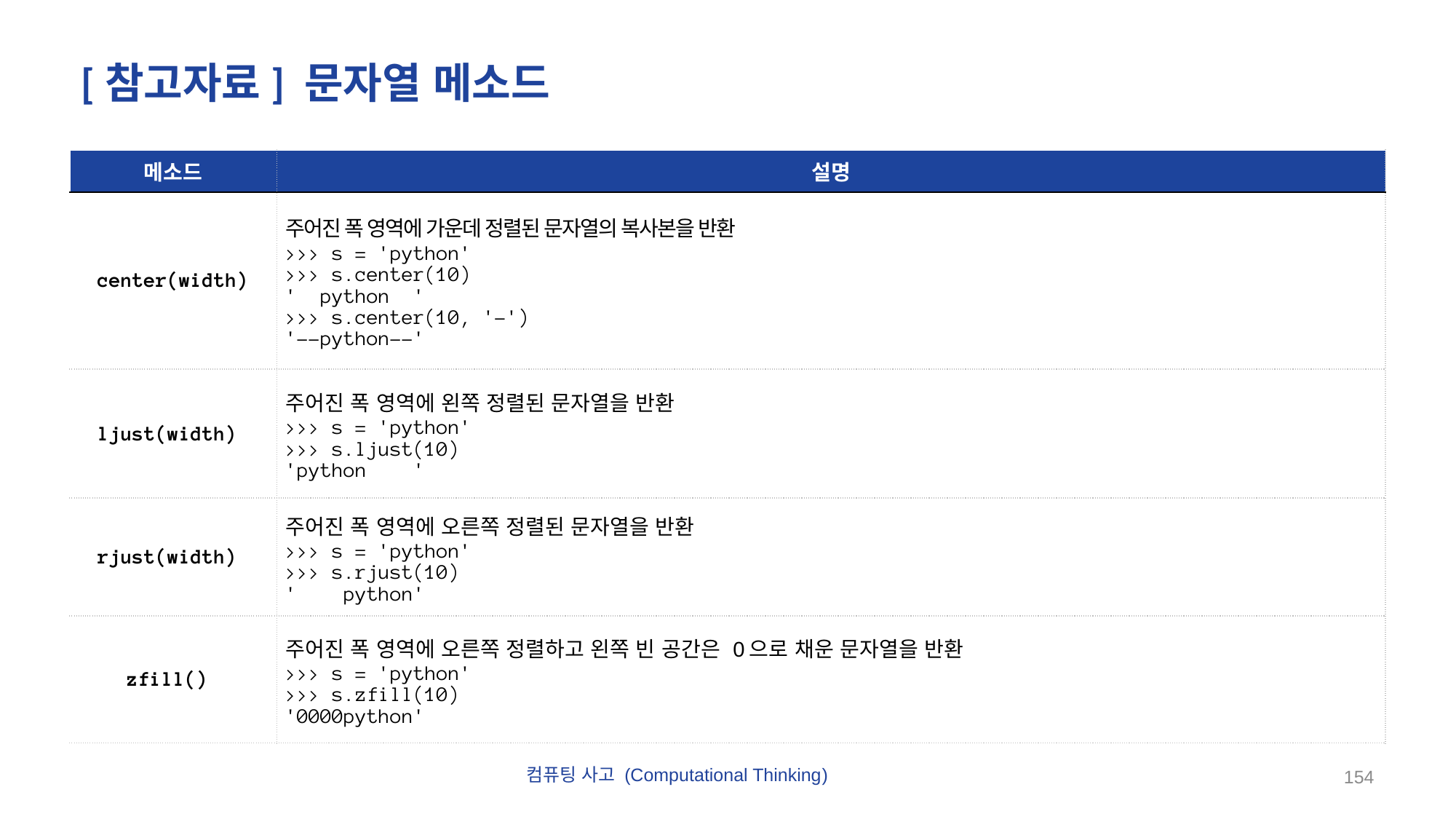

# [참고자료] 문자열 메소드
| 메소드 | 설명 |
| --- | --- |
| center(width) | 주어진 폭 영역에 가운데 정렬된 문자열의 복사본을 반환 >>> s = 'python' >>> s.center(10) ' python ' >>> s.center(10, '-') '--python--' |
| ljust(width) | 주어진 폭 영역에 왼쪽 정렬된 문자열을 반환 >>> s = 'python' >>> s.ljust(10) 'python ' |
| rjust(width) | 주어진 폭 영역에 오른쪽 정렬된 문자열을 반환 >>> s = 'python' >>> s.rjust(10) ' python' |
| zfill() | 주어진 폭 영역에 오른쪽 정렬하고 왼쪽 빈 공간은 0으로 채운 문자열을 반환 >>> s = 'python' >>> s.zfill(10) '0000python' |